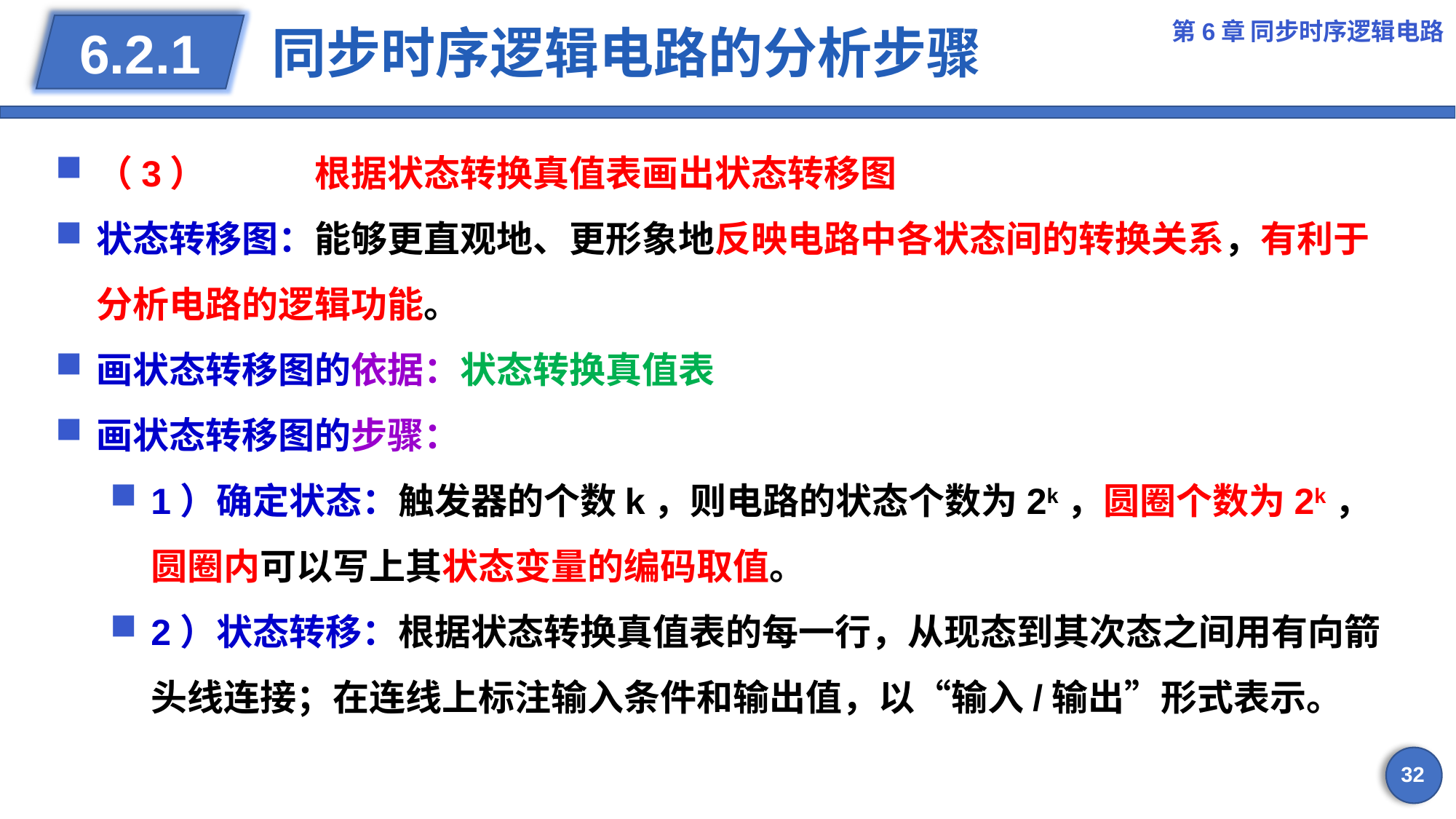

第6章 同步时序逻辑电路
# 同步时序逻辑电路的分析步骤
6.2.1
（3）	根据状态转换真值表画出状态转移图
状态转移图：能够更直观地、更形象地反映电路中各状态间的转换关系，有利于分析电路的逻辑功能。
画状态转移图的依据：状态转换真值表
画状态转移图的步骤：
1）确定状态：触发器的个数k，则电路的状态个数为2k，圆圈个数为2k，圆圈内可以写上其状态变量的编码取值。
2）状态转移：根据状态转换真值表的每一行，从现态到其次态之间用有向箭头线连接；在连线上标注输入条件和输出值，以“输入/输出”形式表示。
32